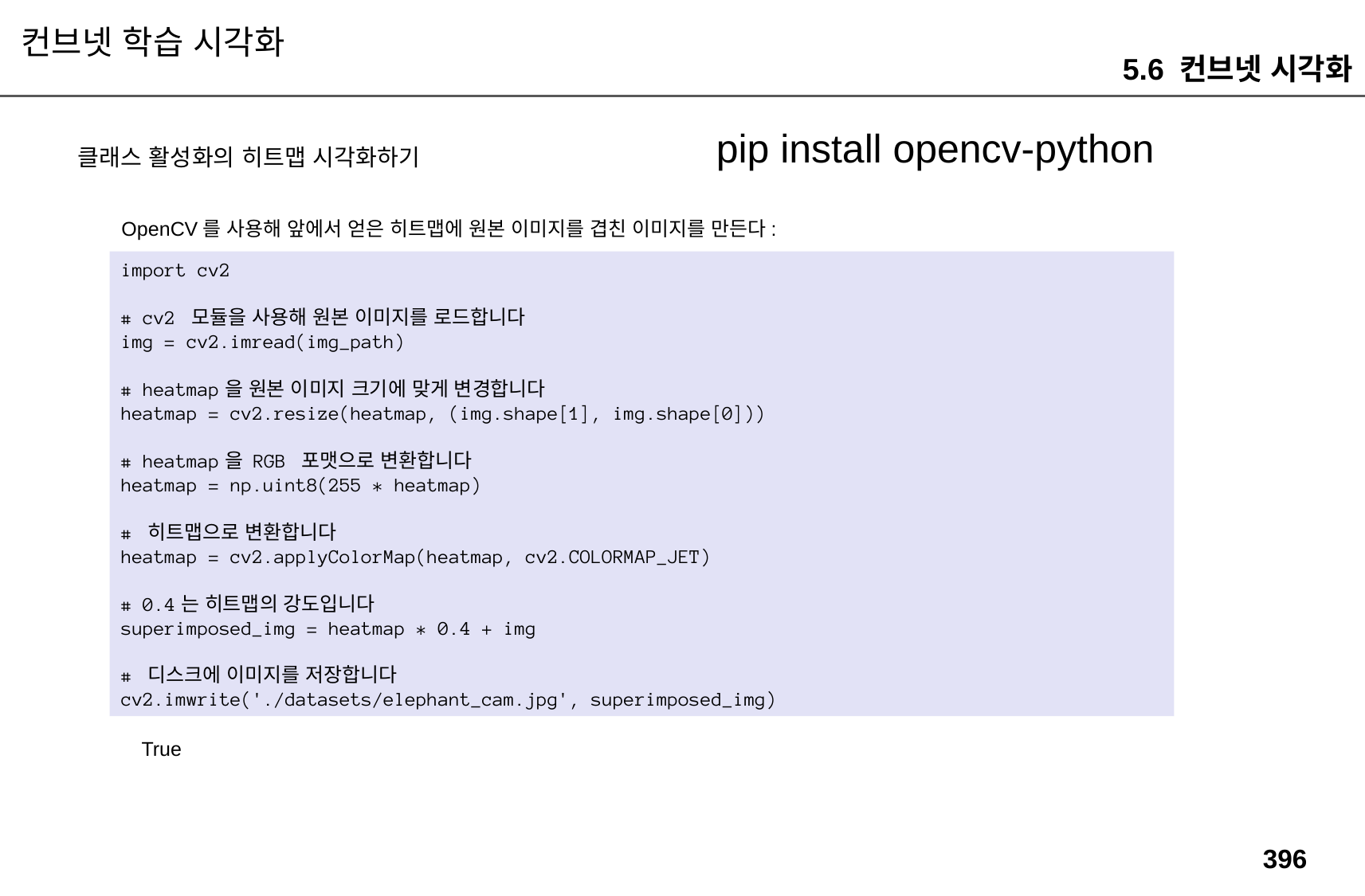

컨브넷 학습 시각화
5.6 컨브넷 시각화
pip install opencv-python
클래스 활성화의 히트맵 시각화하기
OpenCV를 사용해 앞에서 얻은 히트맵에 원본 이미지를 겹친 이미지를 만든다:
import cv2

# cv2 모듈을 사용해 원본 이미지를 로드합니다
img = cv2.imread(img_path)

# heatmap을 원본 이미지 크기에 맞게 변경합니다
heatmap = cv2.resize(heatmap, (img.shape[1], img.shape[0]))

# heatmap을 RGB 포맷으로 변환합니다
heatmap = np.uint8(255 * heatmap)

# 히트맵으로 변환합니다
heatmap = cv2.applyColorMap(heatmap, cv2.COLORMAP_JET)

# 0.4는 히트맵의 강도입니다
superimposed_img = heatmap * 0.4 + img

# 디스크에 이미지를 저장합니다
cv2.imwrite('./datasets/elephant_cam.jpg', superimposed_img)
True